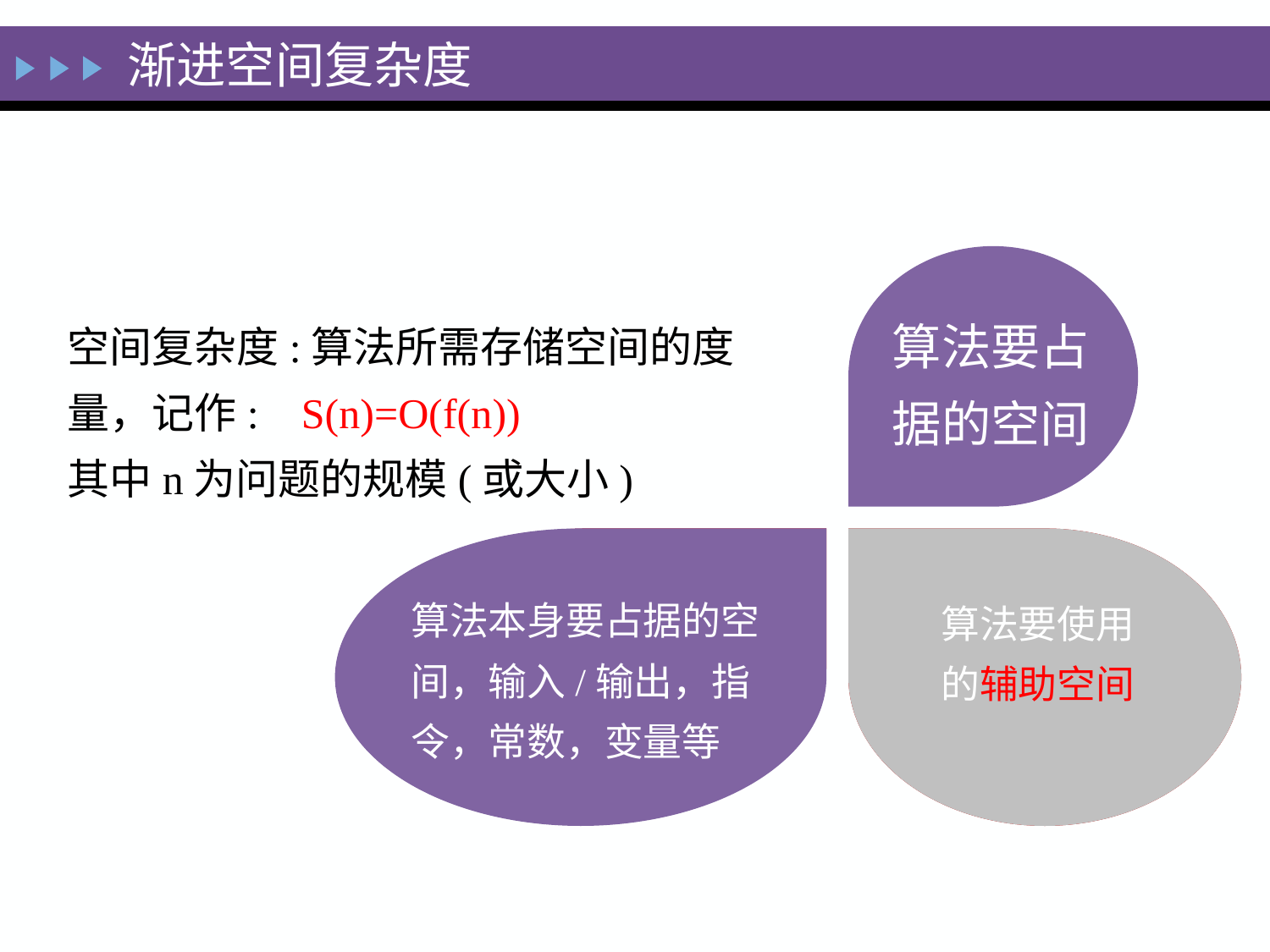

渐进空间复杂度

算法要占据的空间
# 空间复杂度:算法所需存储空间的度量，记作:    S(n)=O(f(n))
其中n为问题的规模(或大小)

算法本身要占据的空间，输入/输出，指令，常数，变量等
算法要使用的辅助空间